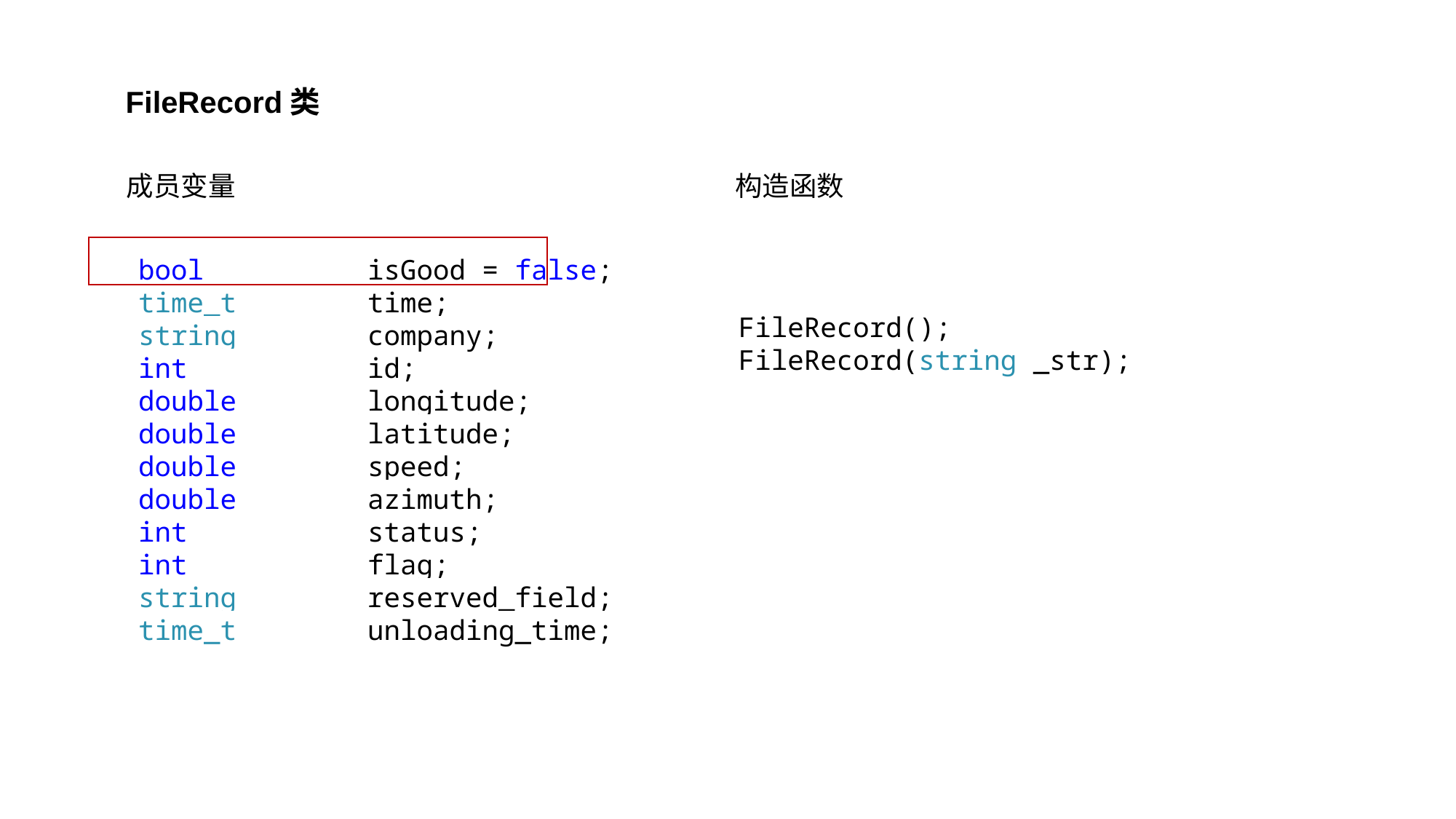

FileRecord类
成员变量
构造函数

    bool          isGood = false;
    time_t        time;
    string        company;
    int           id;
    double        longitude;
    double        latitude;
    double        speed;
    double        azimuth;
    int           status;
    int           flag;
    string        reserved_field;
    time_t        unloading_time;
FileRecord();
FileRecord(string _str);